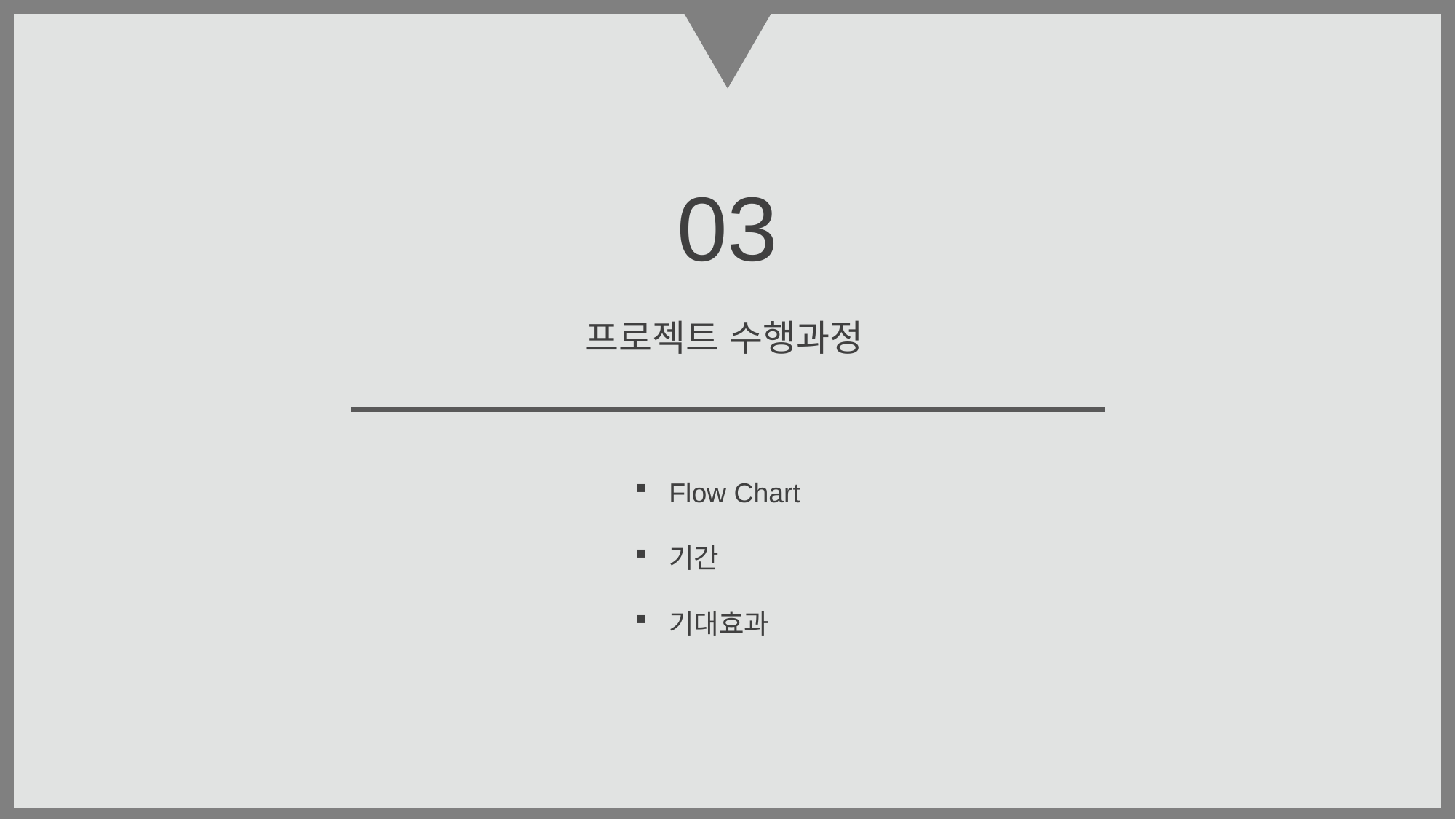

03
프로젝트 수행과정
Flow Chart

기간

기대효과